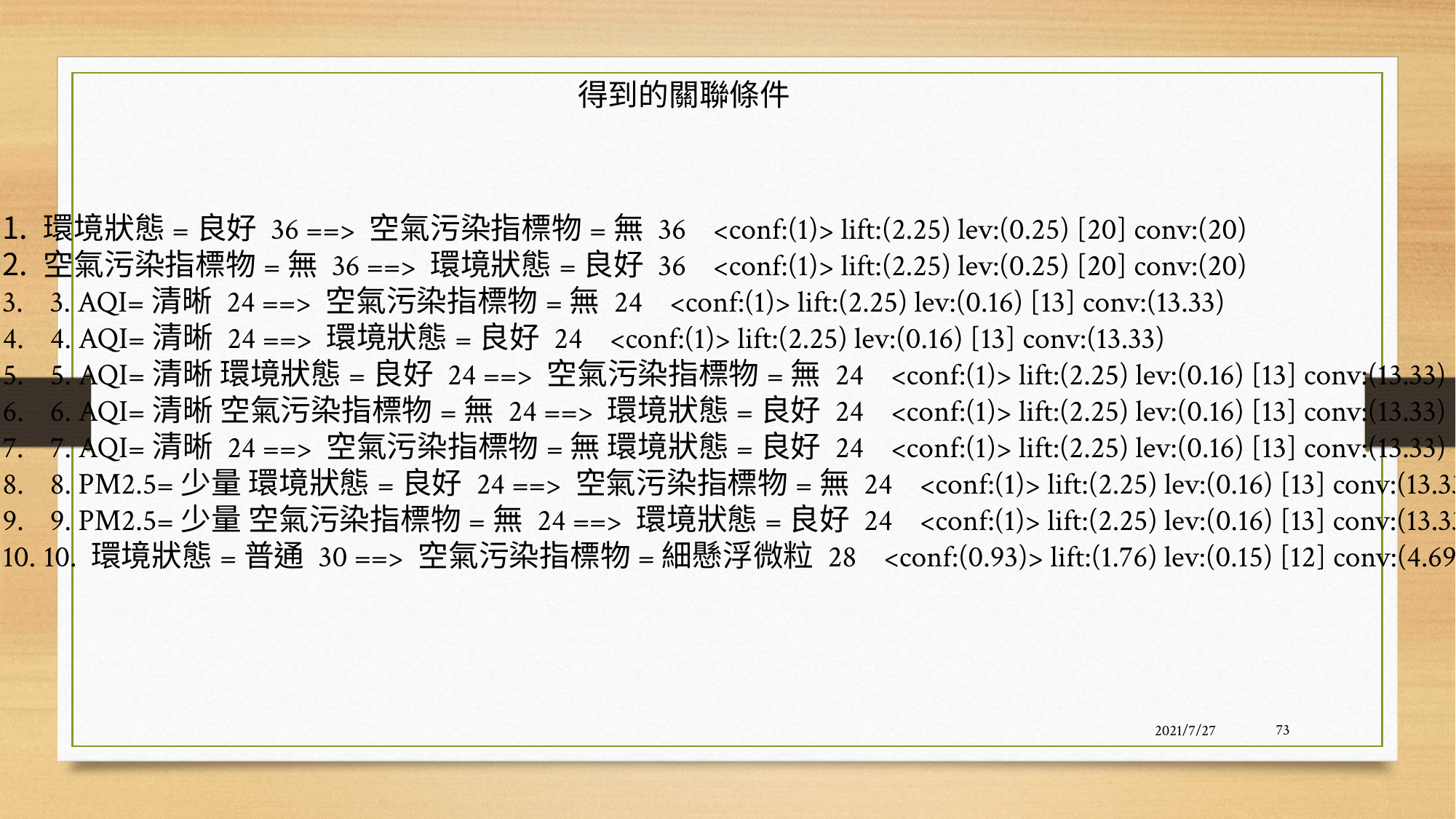

得到的關聯條件
環境狀態=良好 36 ==> 空氣污染指標物=無 36    <conf:(1)> lift:(2.25) lev:(0.25) [20] conv:(20)
空氣污染指標物=無 36 ==> 環境狀態=良好 36    <conf:(1)> lift:(2.25) lev:(0.25) [20] conv:(20)
 3. AQI=清晰 24 ==> 空氣污染指標物=無 24    <conf:(1)> lift:(2.25) lev:(0.16) [13] conv:(13.33)
 4. AQI=清晰 24 ==> 環境狀態=良好 24    <conf:(1)> lift:(2.25) lev:(0.16) [13] conv:(13.33)
 5. AQI=清晰 環境狀態=良好 24 ==> 空氣污染指標物=無 24    <conf:(1)> lift:(2.25) lev:(0.16) [13] conv:(13.33)
 6. AQI=清晰 空氣污染指標物=無 24 ==> 環境狀態=良好 24    <conf:(1)> lift:(2.25) lev:(0.16) [13] conv:(13.33)
 7. AQI=清晰 24 ==> 空氣污染指標物=無 環境狀態=良好 24    <conf:(1)> lift:(2.25) lev:(0.16) [13] conv:(13.33)
 8. PM2.5=少量 環境狀態=良好 24 ==> 空氣污染指標物=無 24    <conf:(1)> lift:(2.25) lev:(0.16) [13] conv:(13.33)
 9. PM2.5=少量 空氣污染指標物=無 24 ==> 環境狀態=良好 24    <conf:(1)> lift:(2.25) lev:(0.16) [13] conv:(13.33)
10. 環境狀態=普通 30 ==> 空氣污染指標物=細懸浮微粒 28    <conf:(0.93)> lift:(1.76) lev:(0.15) [12] conv:(4.69)

2021/7/27
73